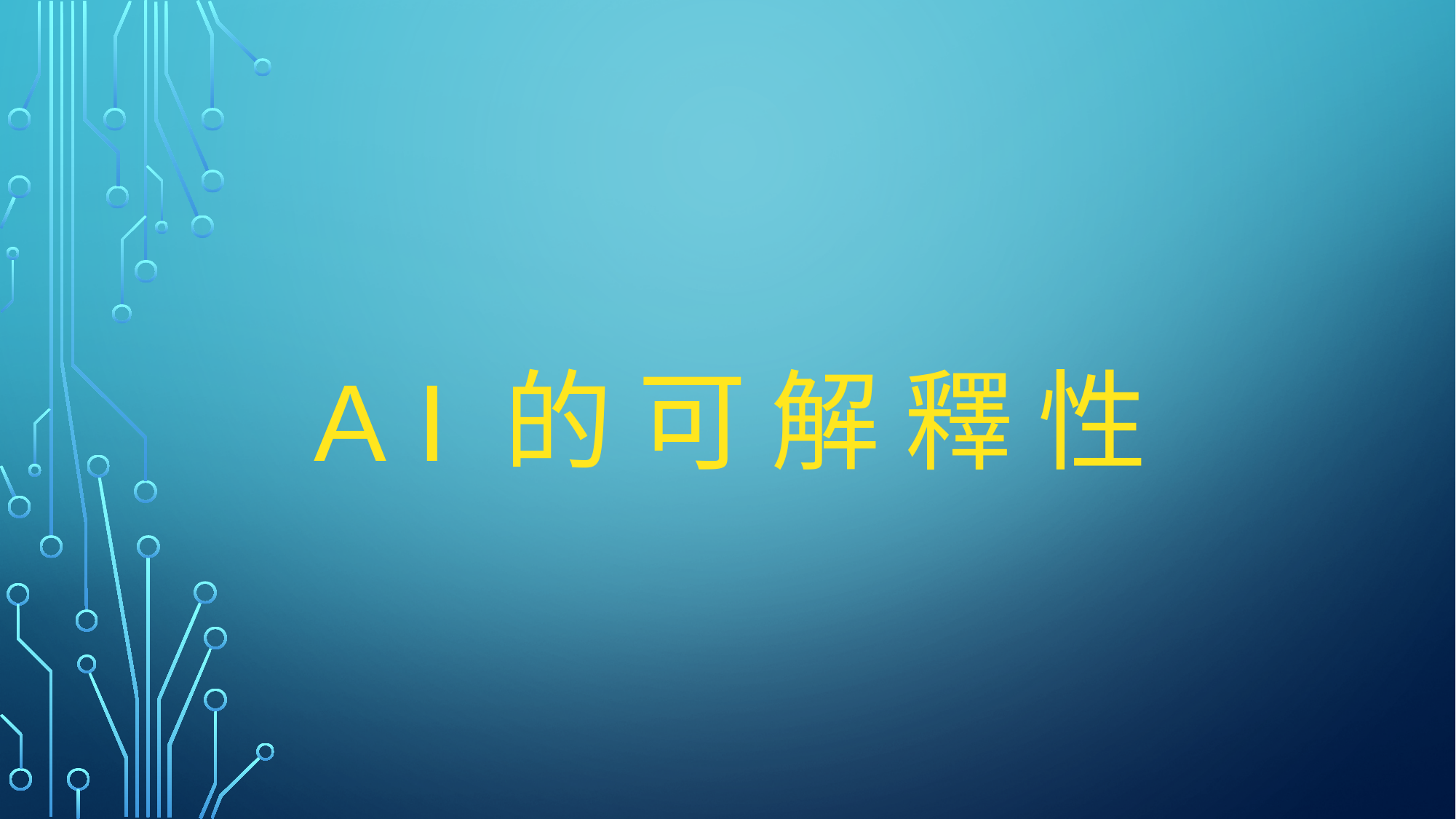

# A I 的 可 解 釋 性